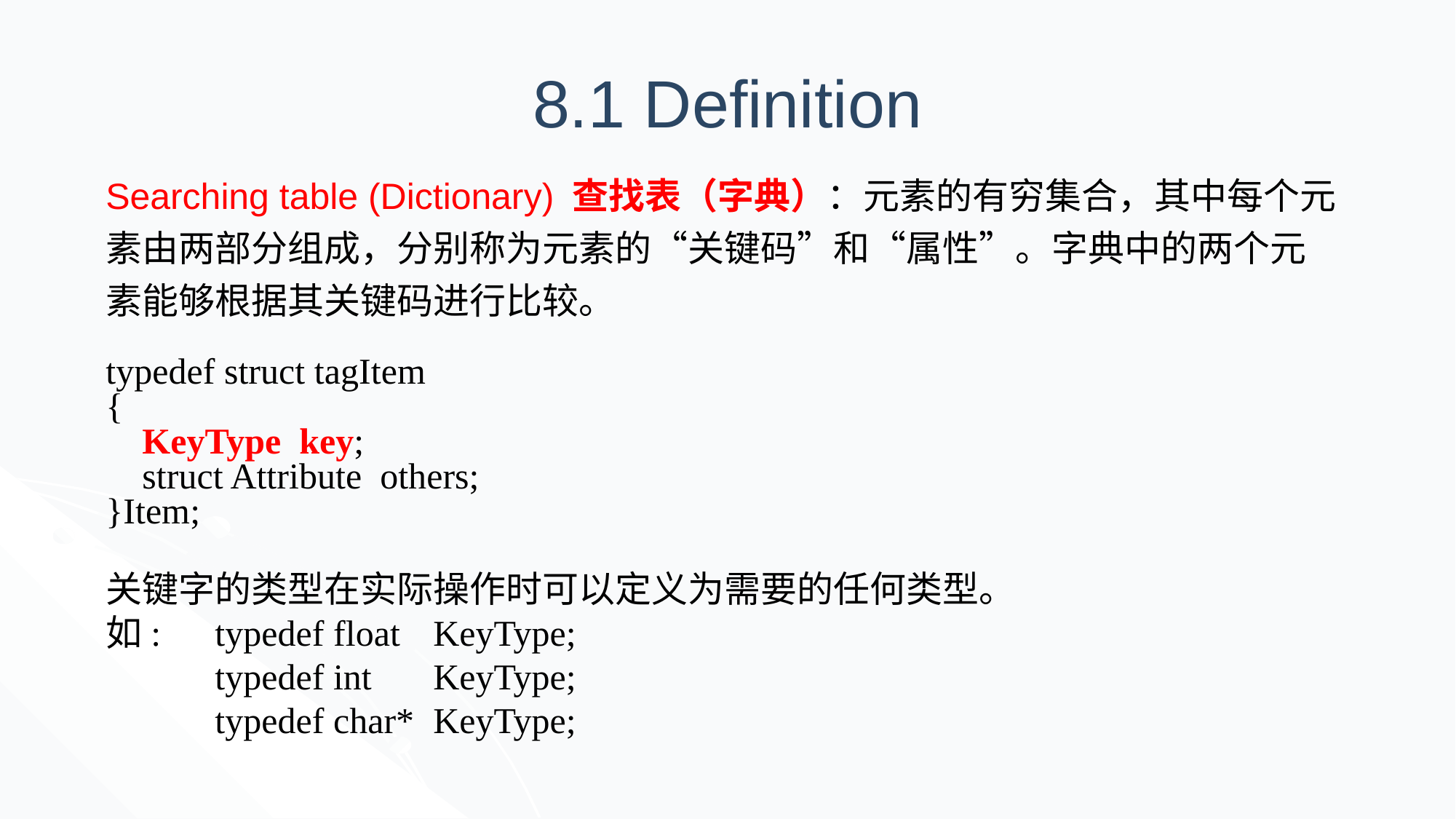

# 8.1 Definition
Searching table (Dictionary) 查找表（字典）：元素的有穷集合，其中每个元素由两部分组成，分别称为元素的“关键码”和“属性”。字典中的两个元素能够根据其关键码进行比较。

typedef struct tagItem
{
    KeyType  key;
    struct Attribute  others;
}Item;

关键字的类型在实际操作时可以定义为需要的任何类型。
如:	typedef float	KeyType;
	typedef int	KeyType;
	typedef char*	KeyType;